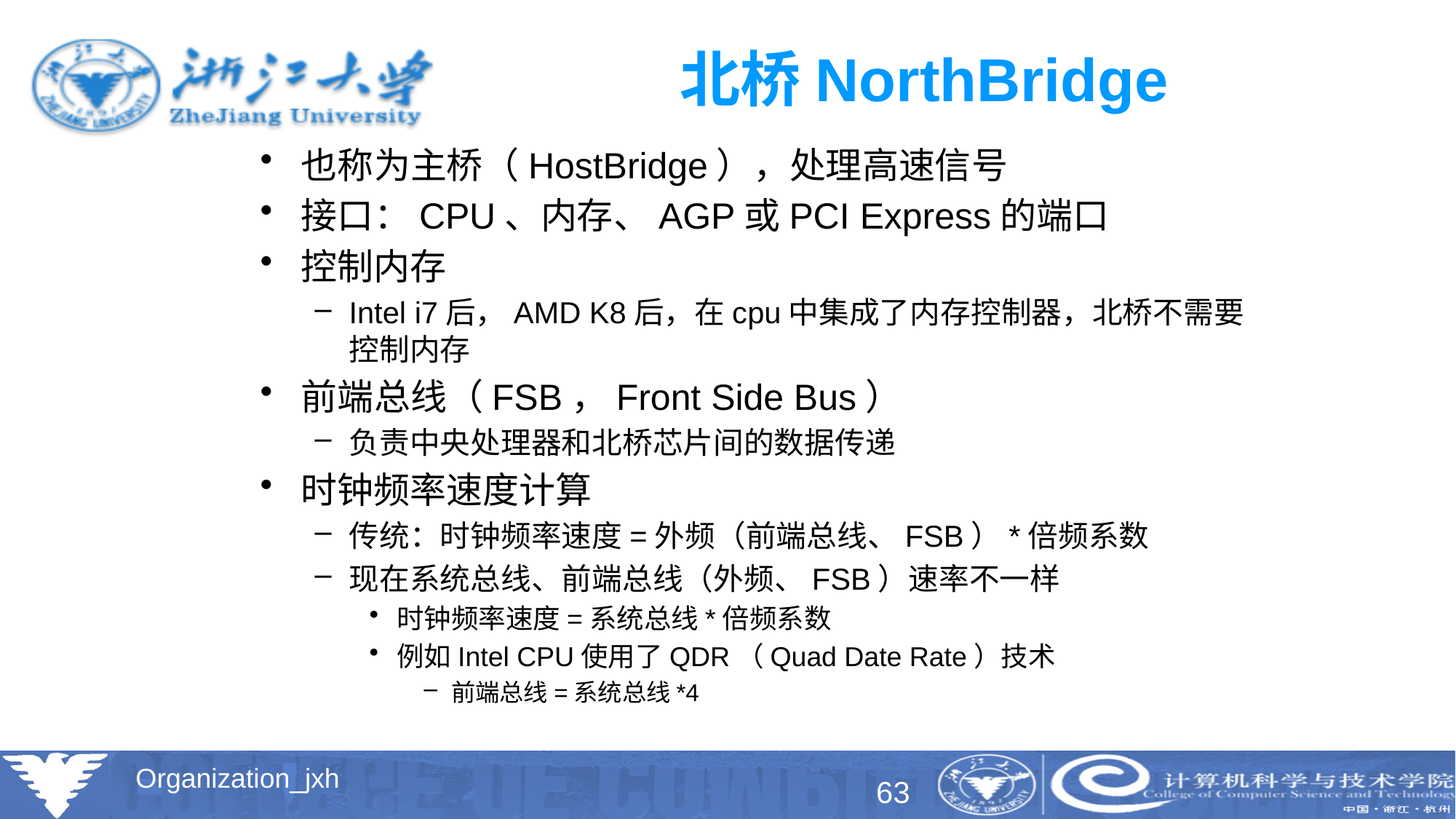

# 北桥NorthBridge
也称为主桥（HostBridge），处理高速信号
接口：CPU、内存、AGP或PCI Express的端口
控制内存
Intel i7后，AMD K8后，在cpu中集成了内存控制器，北桥不需要控制内存
前端总线（FSB，Front Side Bus）
负责中央处理器和北桥芯片间的数据传递
时钟频率速度计算
传统：时钟频率速度=外频（前端总线、FSB）*倍频系数
现在系统总线、前端总线（外频、FSB）速率不一样
时钟频率速度=系统总线*倍频系数
例如Intel CPU使用了QDR（Quad Date Rate）技术
前端总线=系统总线*4